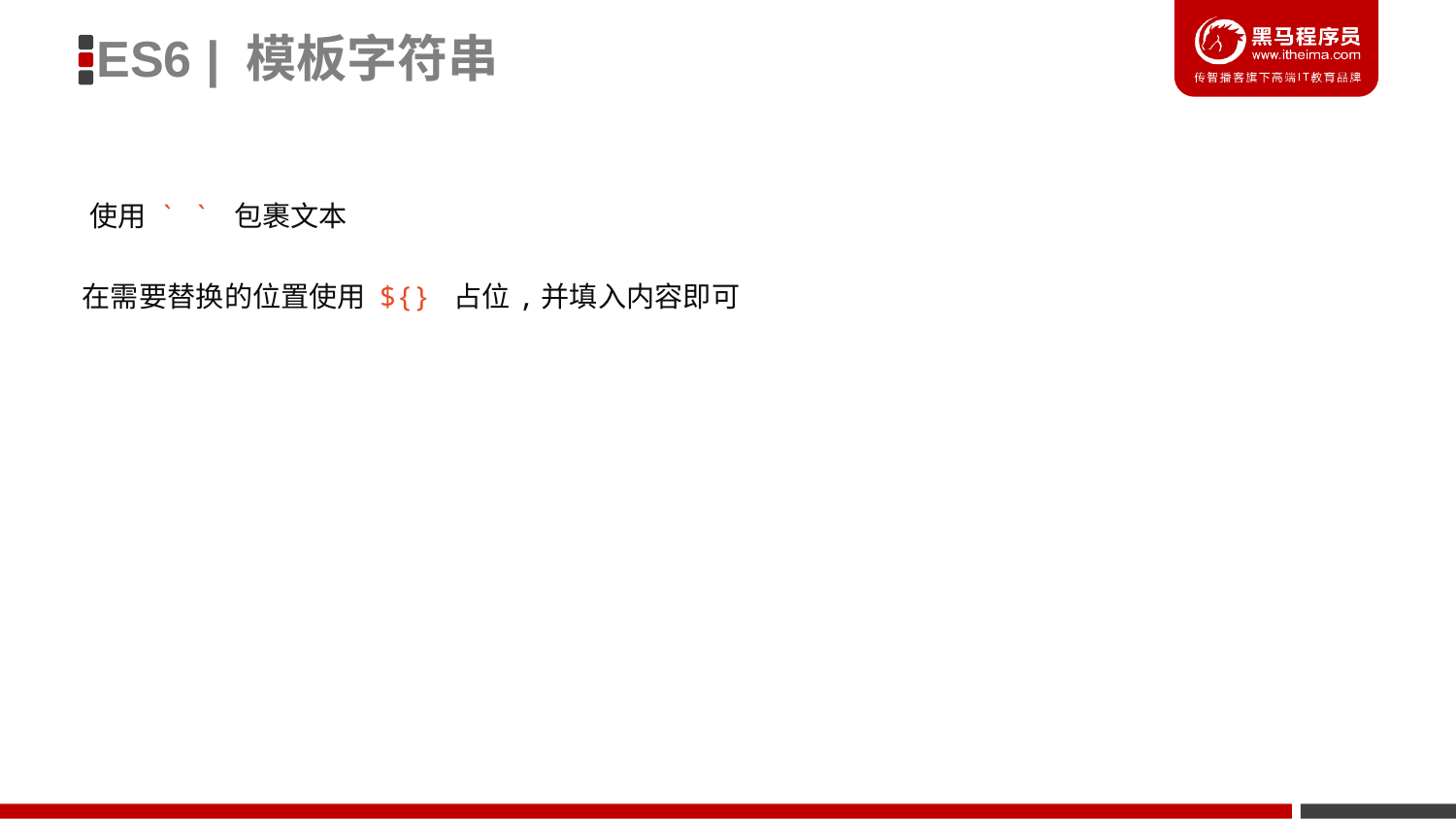

ES6 | 模板字符串
使用 ` ` 包裹文本
在需要替换的位置使用 ${} 占位,并填入内容即可